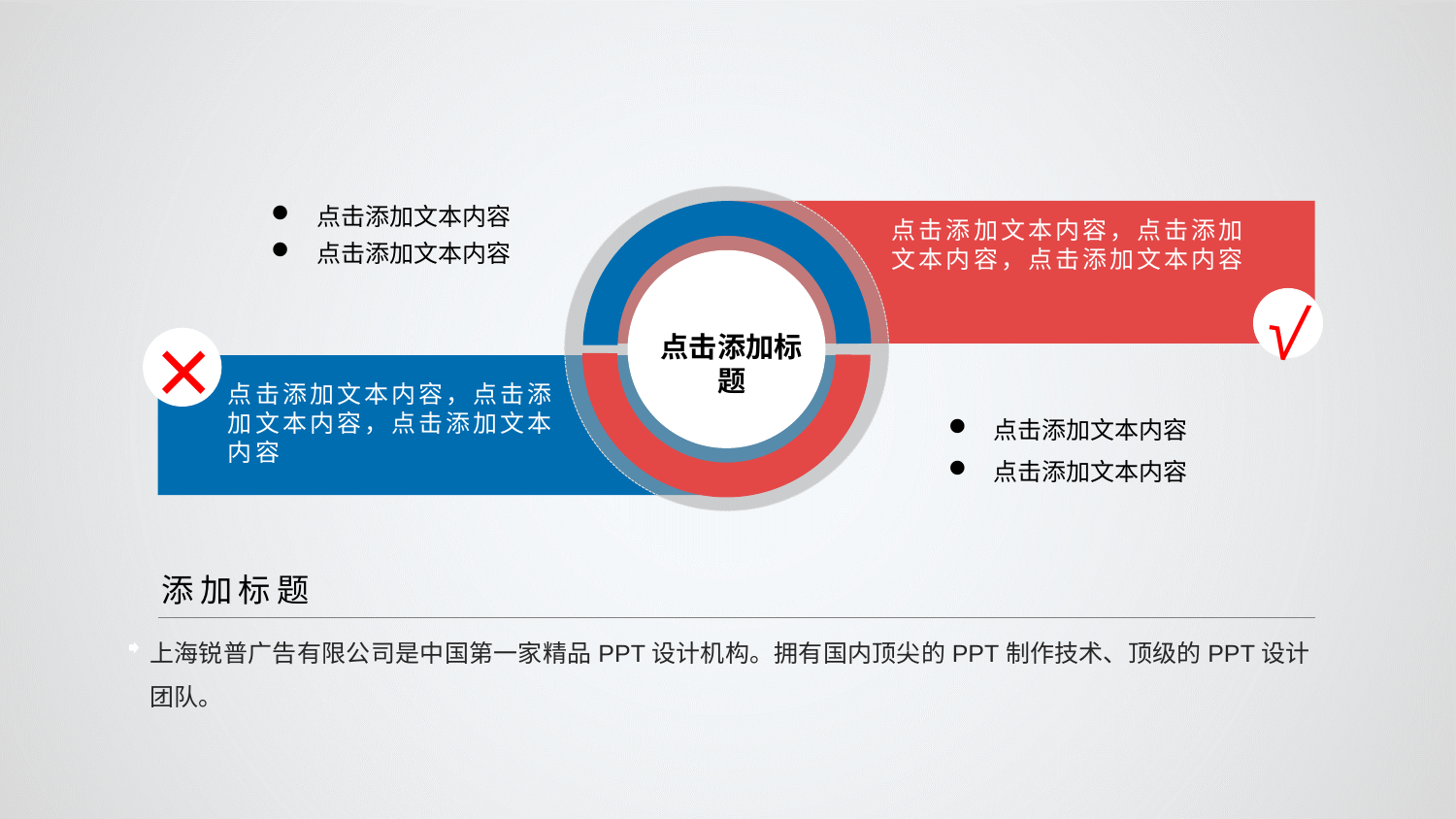

点击添加标题
点击添加文本内容
点击添加文本内容

点击添加文本内容，点击添加文本内容，点击添加文本内容

点击添加文本内容，点击添加文本内容，点击添加文本内容
点击添加文本内容
点击添加文本内容
√

×

添加标题
上海锐普广告有限公司是中国第一家精品PPT设计机构。拥有国内顶尖的PPT制作技术、顶级的PPT设计团队。